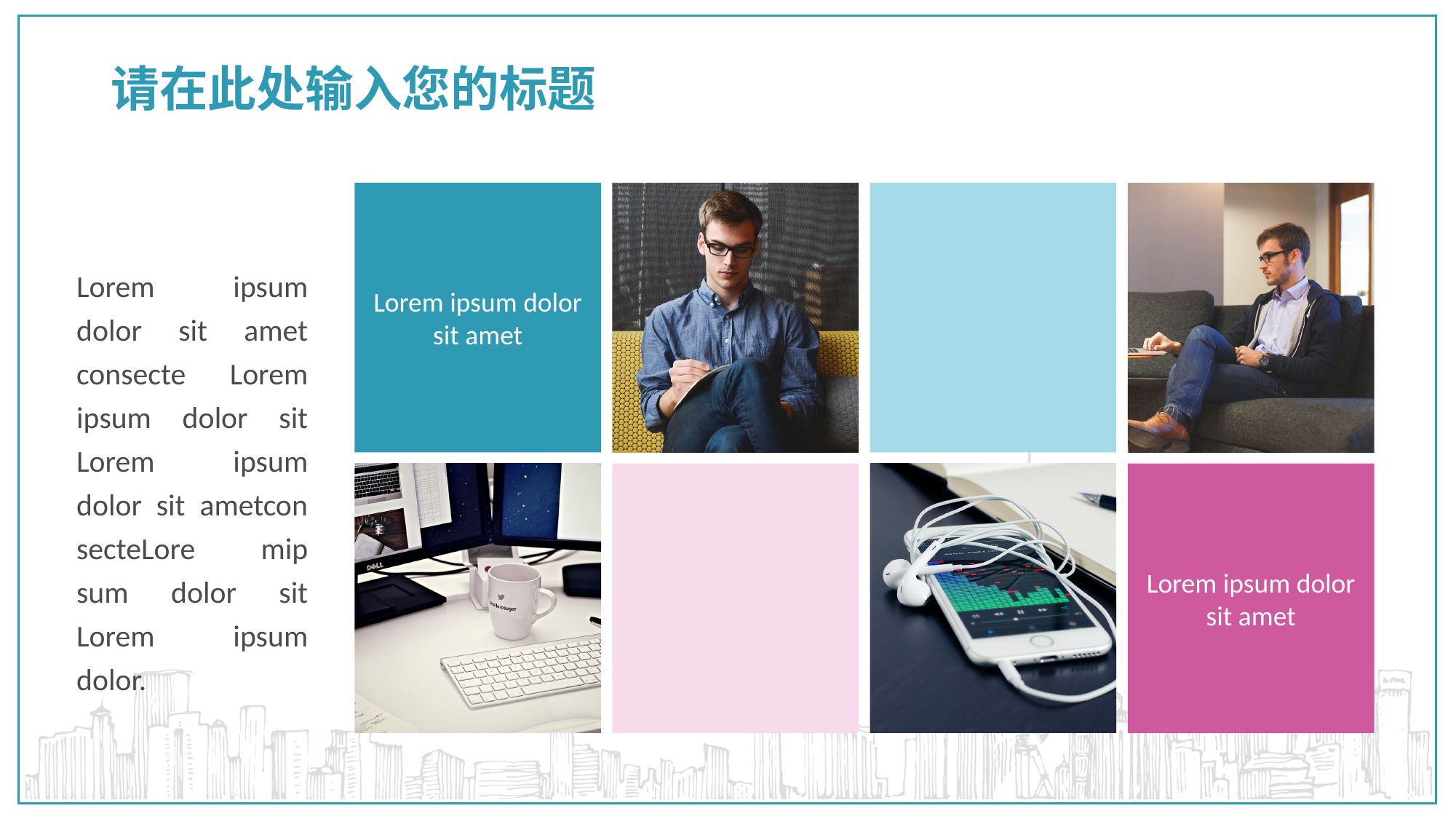

# 请在此处输入您的标题
Lorem ipsum dolor sit amet

Lorem ipsum dolor sit amet consecte Lorem ipsum dolor sit Lorem ipsum dolor sit ametcon secteLore mip sum dolor sit Lorem ipsum dolor.

Lorem ipsum dolor sit amet